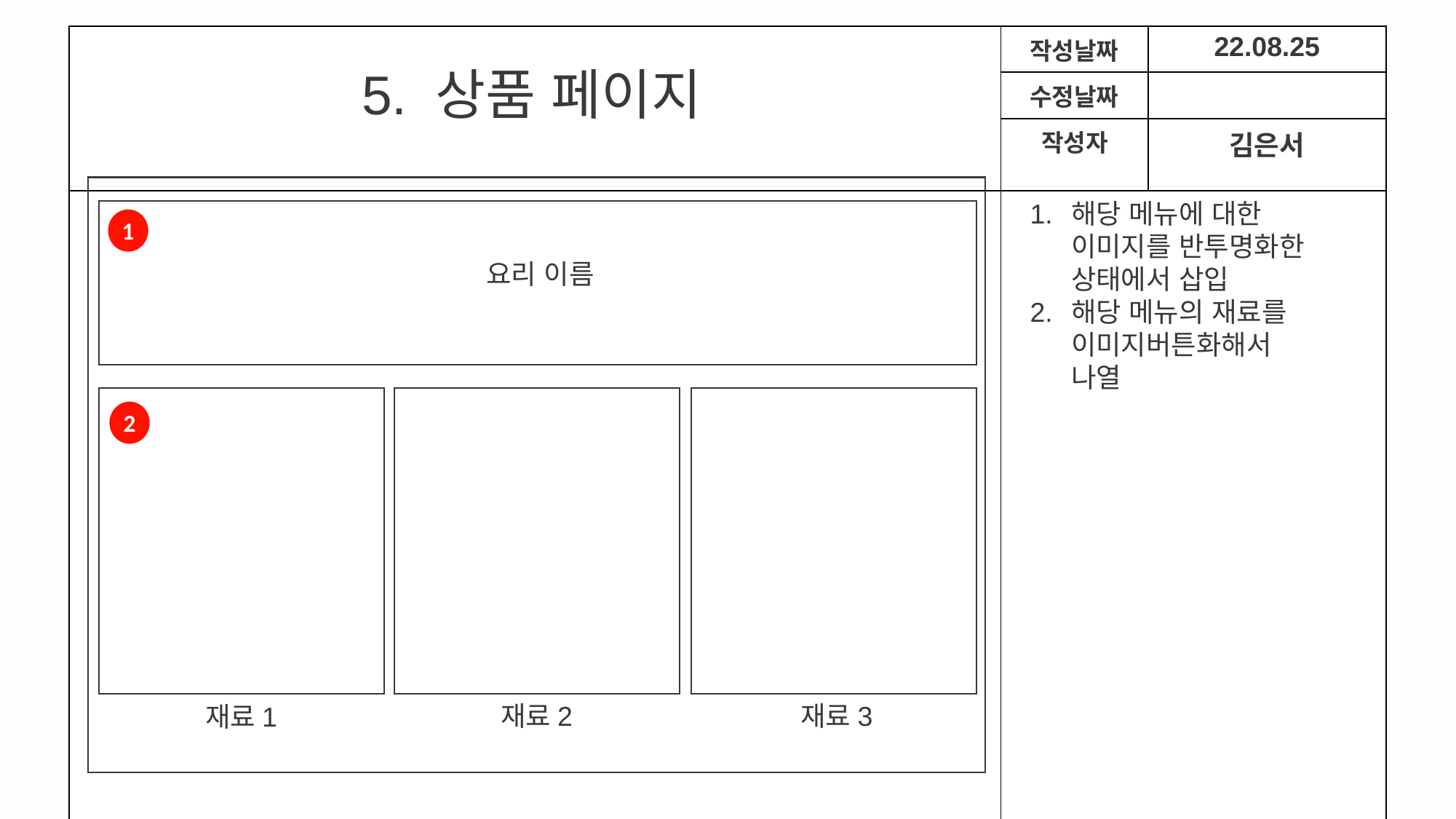

|  | 작성날짜 | 22.08.25 |
| --- | --- | --- |
|  | 수정날짜 |  |
|  | 작성자 | 김은서 |
|  |  |  |
5. 상품 페이지

1
요리 이름

2
재료2
재료3
재료1
해당 메뉴에 대한 이미지를 반투명화한 상태에서 삽입
해당 메뉴의 재료를 이미지버튼화해서   나열